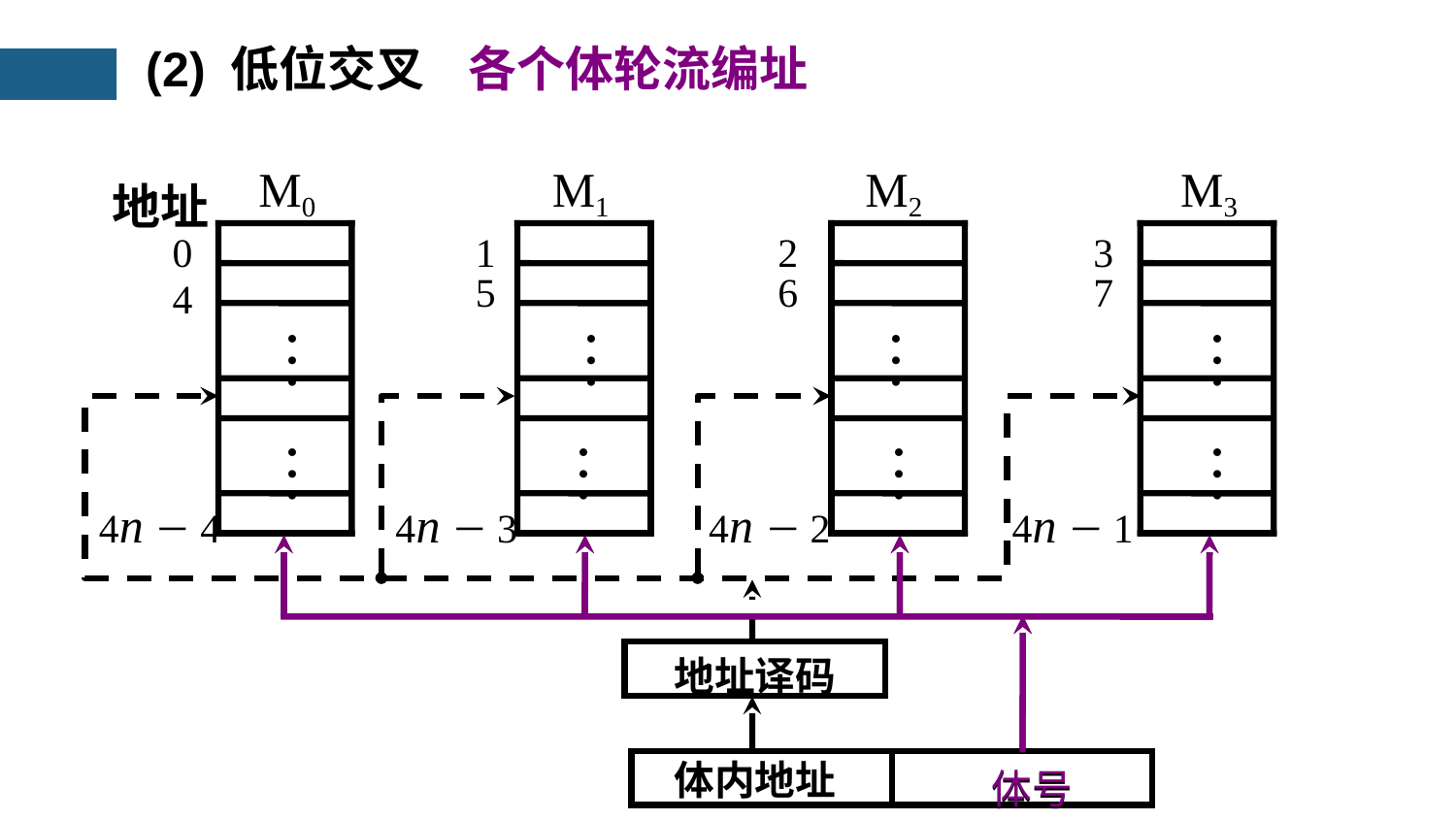

(2) 低位交叉    各个体轮流编址
M0
M1
M2
M3
地址
0
1
2
3

…

…

…

…

…

…

…

…

5
6
7
4

4n－4
4n－3
4n－2
4n－1

地址译码

体内地址
    体号

    体号